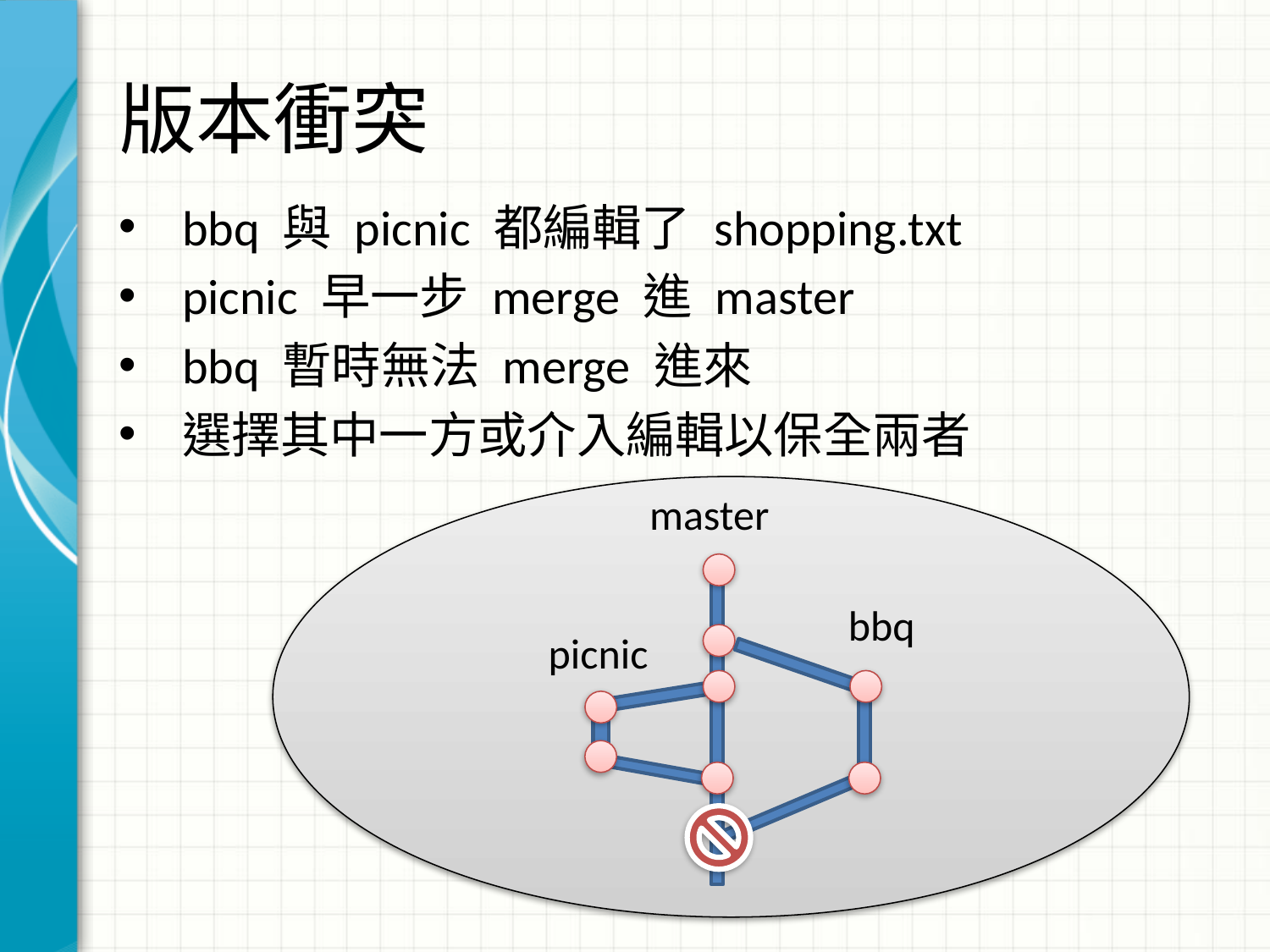

# 版本衝突
bbq 與 picnic 都編輯了 shopping.txt
picnic 早一步 merge 進 master
bbq 暫時無法 merge 進來
選擇其中一方或介入編輯以保全兩者

master

bbq

picnic